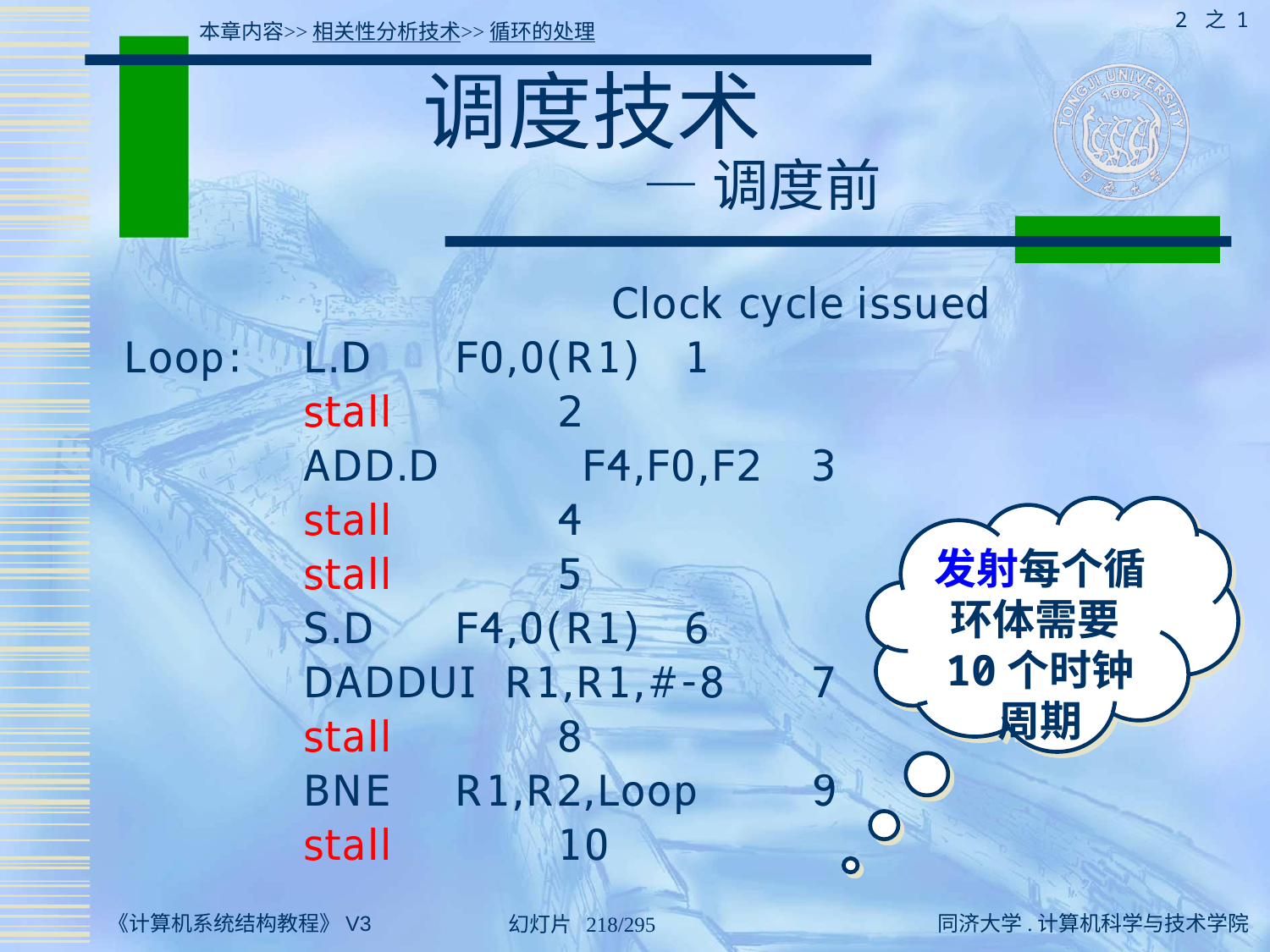

2 之 1
本章内容>>相关性分析技术>>循环的处理
# 调度技术 — 调度前
                                       Clock cycle issued
Loop: 	L.D 	  F0,0(R1)	1
		stall		2
		ADD.D 	  F4,F0,F2	3
		stall		4
		stall		5
		S.D	  F4,0(R1)	6
		DADDUI  R1,R1,#-8	7
		stall		8
		BNE	  R1,R2,Loop	9
		stall		10
发射每个循环体需要10个时钟周期